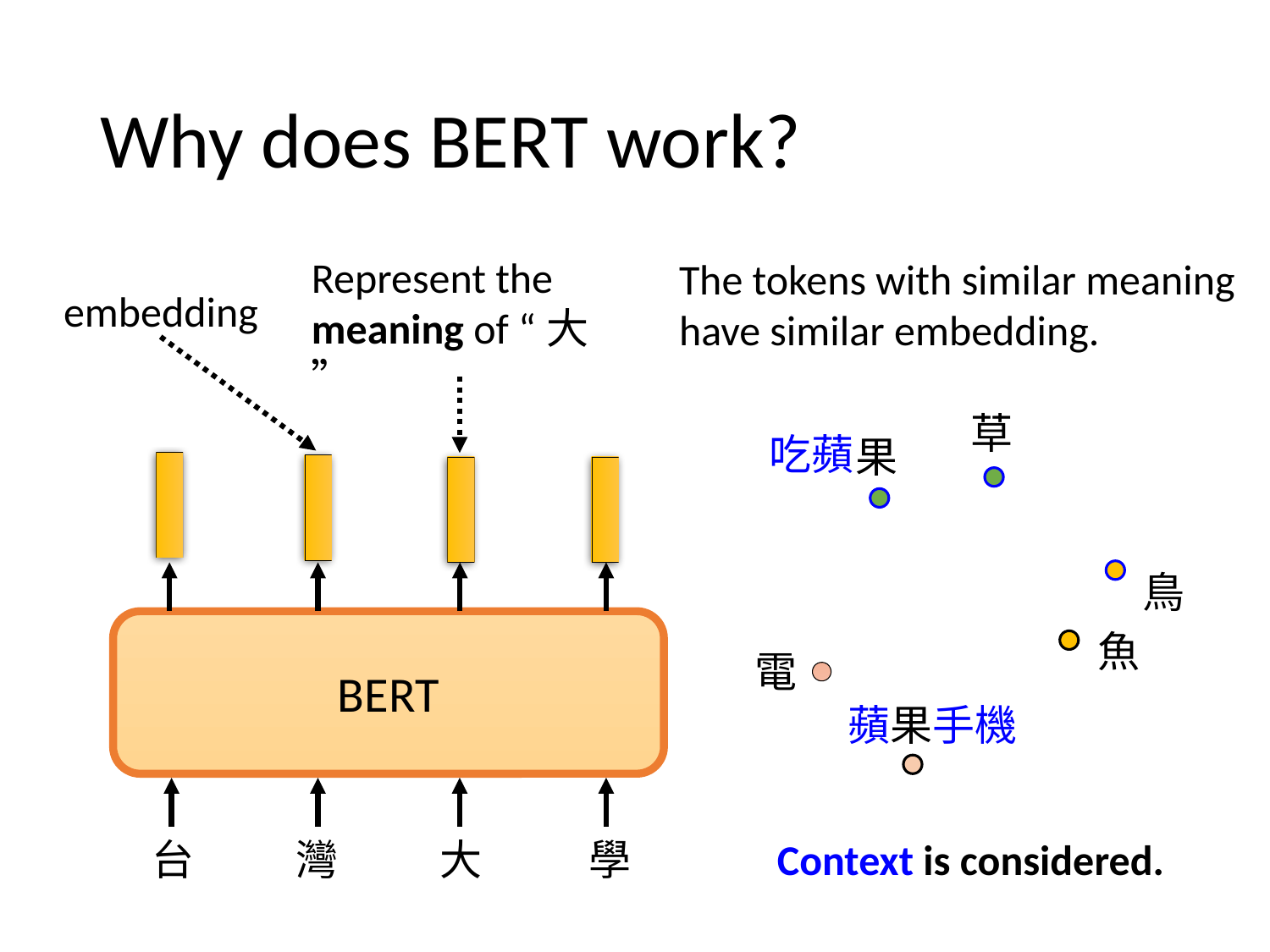

# Why does BERT work?
Represent the meaning of “大”
The tokens with similar meaning have similar embedding.
embedding
草
吃蘋
果

鳥

BERT
魚

電

蘋果手機

台
灣
大
學
Context is considered.